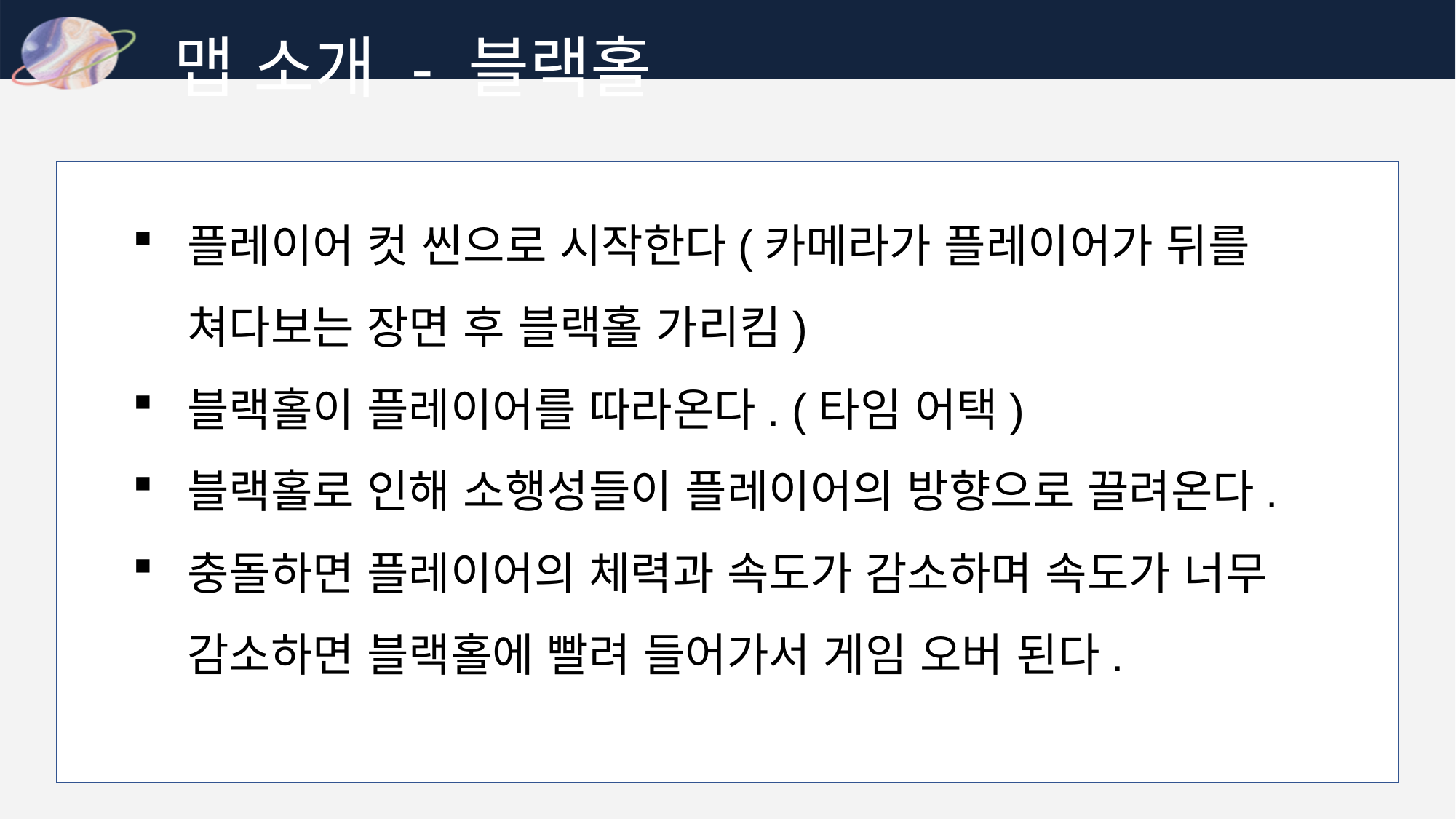

맵 소개 - 블랙홀

플레이어 컷 씬으로 시작한다(카메라가 플레이어가 뒤를 쳐다보는 장면 후 블랙홀 가리킴)
블랙홀이 플레이어를 따라온다. (타임 어택)
블랙홀로 인해 소행성들이 플레이어의 방향으로 끌려온다.
충돌하면 플레이어의 체력과 속도가 감소하며 속도가 너무 감소하면 블랙홀에 빨려 들어가서 게임 오버 된다.